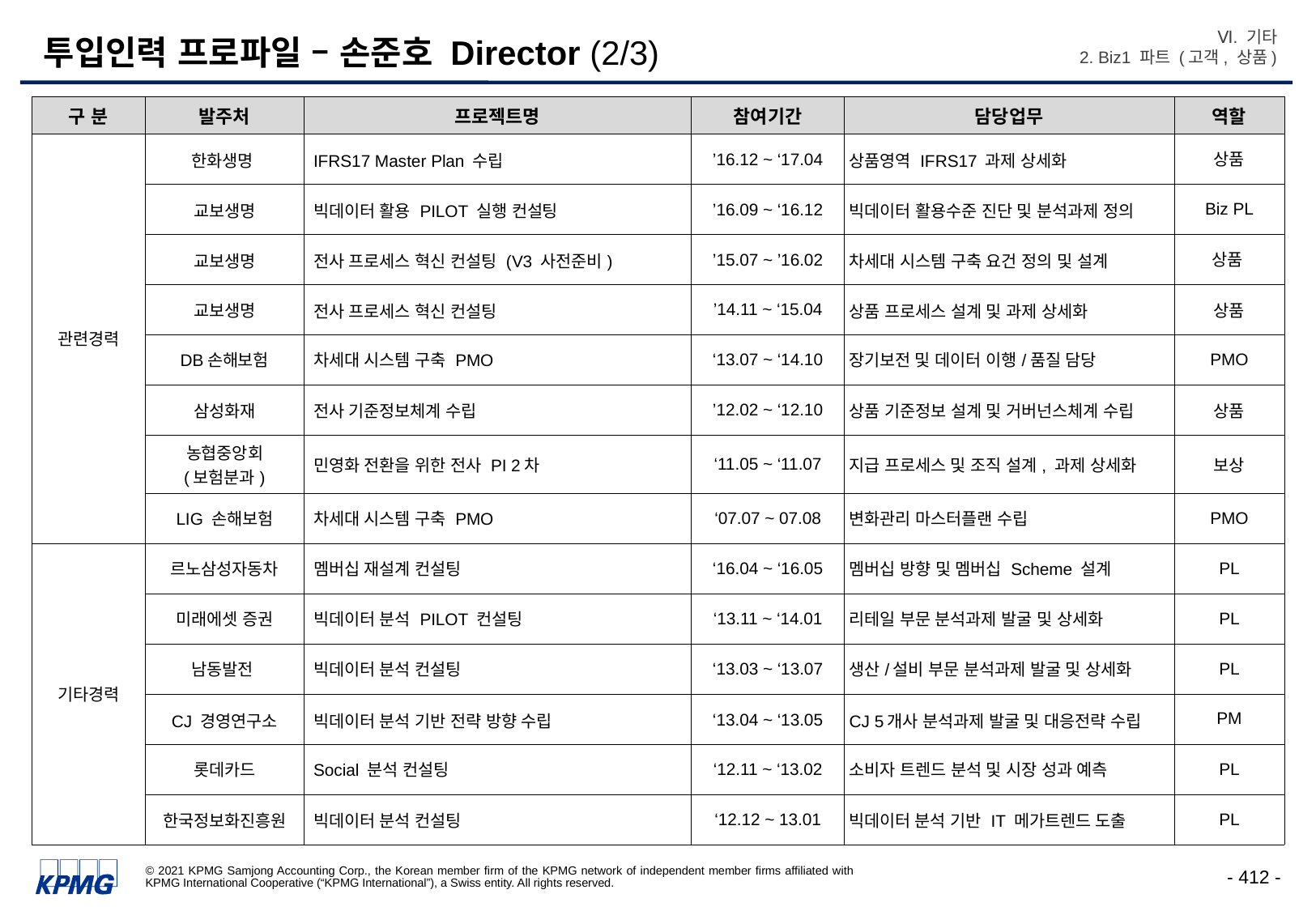

Ⅵ. 기타
2. Biz1 파트 (고객, 상품)
# 투입인력 프로파일 – 손준호 Director (2/3)
| 구 분 | 발주처 | 프로젝트명 | 참여기간 | 담당업무 | 역할 |
| --- | --- | --- | --- | --- | --- |
| 관련경력 | 한화생명 | IFRS17 Master Plan 수립 | ’16.12 ~ ‘17.04 | 상품영역 IFRS17 과제 상세화 | 상품 |
|  | 교보생명 | 빅데이터 활용 PILOT 실행 컨설팅 | ’16.09 ~ ‘16.12 | 빅데이터 활용수준 진단 및 분석과제 정의 | Biz PL |
|  | 교보생명 | 전사 프로세스 혁신 컨설팅 (V3 사전준비) | ’15.07 ~ ’16.02 | 차세대 시스템 구축 요건 정의 및 설계 | 상품 |
|  | 교보생명 | 전사 프로세스 혁신 컨설팅 | ’14.11 ~ ‘15.04 | 상품 프로세스 설계 및 과제 상세화 | 상품 |
|  | DB손해보험 | 차세대 시스템 구축 PMO | ‘13.07 ~ ‘14.10 | 장기보전 및 데이터 이행/품질 담당 | PMO |
|  | 삼성화재 | 전사 기준정보체계 수립 | ’12.02 ~ ‘12.10 | 상품 기준정보 설계 및 거버넌스체계 수립 | 상품 |
|  | 농협중앙회 (보험분과) | 민영화 전환을 위한 전사 PI 2차 | ‘11.05 ~ ‘11.07 | 지급 프로세스 및 조직 설계, 과제 상세화 | 보상 |
|  | LIG 손해보험 | 차세대 시스템 구축 PMO | ‘07.07 ~ 07.08 | 변화관리 마스터플랜 수립 | PMO |
| 기타경력 | 르노삼성자동차 | 멤버십 재설계 컨설팅 | ‘16.04 ~ ‘16.05 | 멤버십 방향 및 멤버십 Scheme 설계 | PL |
|  | 미래에셋 증권 | 빅데이터 분석 PILOT 컨설팅 | ‘13.11 ~ ‘14.01 | 리테일 부문 분석과제 발굴 및 상세화 | PL |
|  | 남동발전 | 빅데이터 분석 컨설팅 | ‘13.03 ~ ‘13.07 | 생산/설비 부문 분석과제 발굴 및 상세화 | PL |
|  | CJ 경영연구소 | 빅데이터 분석 기반 전략 방향 수립 | ‘13.04 ~ ‘13.05 | CJ 5개사 분석과제 발굴 및 대응전략 수립 | PM |
|  | 롯데카드 | Social 분석 컨설팅 | ‘12.11 ~ ‘13.02 | 소비자 트렌드 분석 및 시장 성과 예측 | PL |
|  | 한국정보화진흥원 | 빅데이터 분석 컨설팅 | ‘12.12 ~ 13.01 | 빅데이터 분석 기반 IT 메가트렌드 도출 | PL |